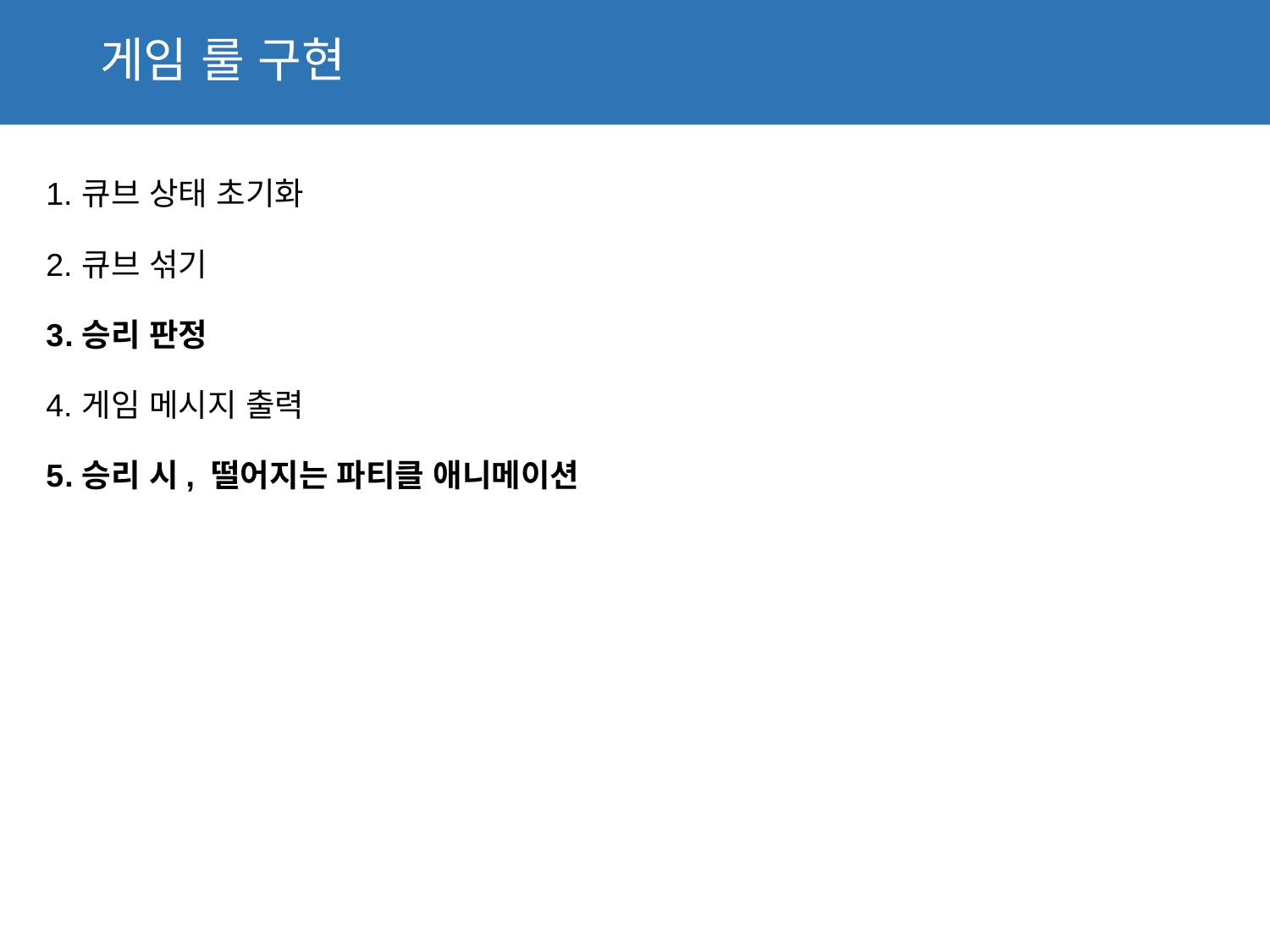

# 게임 룰 구현
큐브 상태 초기화
큐브 섞기
승리 판정
게임 메시지 출력
승리 시, 떨어지는 파티클 애니메이션